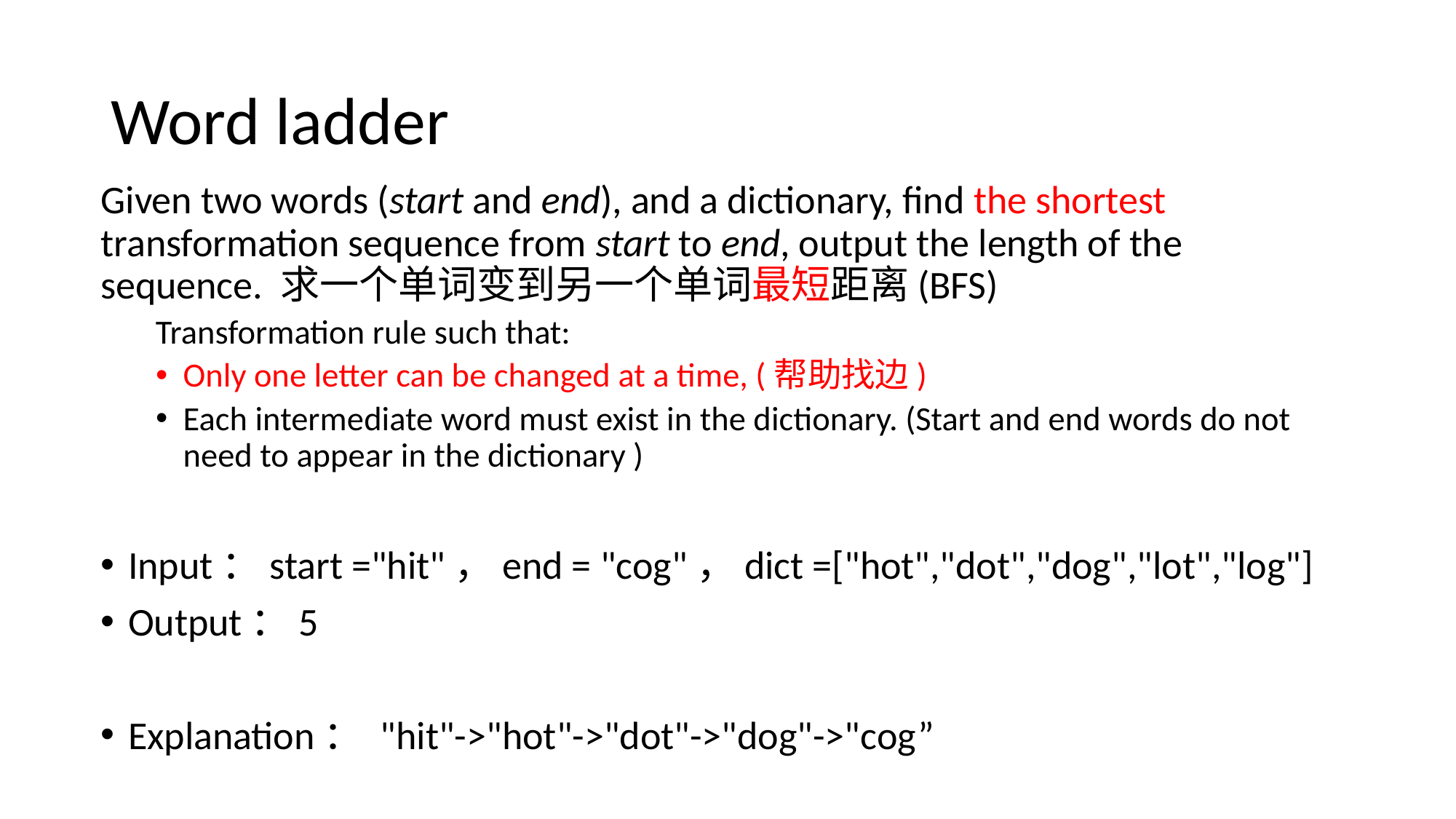

# Word ladder
Given two words (start and end), and a dictionary, find the shortest transformation sequence from start to end, output the length of the sequence. 求一个单词变到另一个单词最短距离(BFS)
Transformation rule such that:
Only one letter can be changed at a time, (帮助找边)
Each intermediate word must exist in the dictionary. (Start and end words do not need to appear in the dictionary )

Input：start ="hit"，end = "cog"，dict =["hot","dot","dog","lot","log"]
Output：5

Explanation： "hit"->"hot"->"dot"->"dog"->"cog”